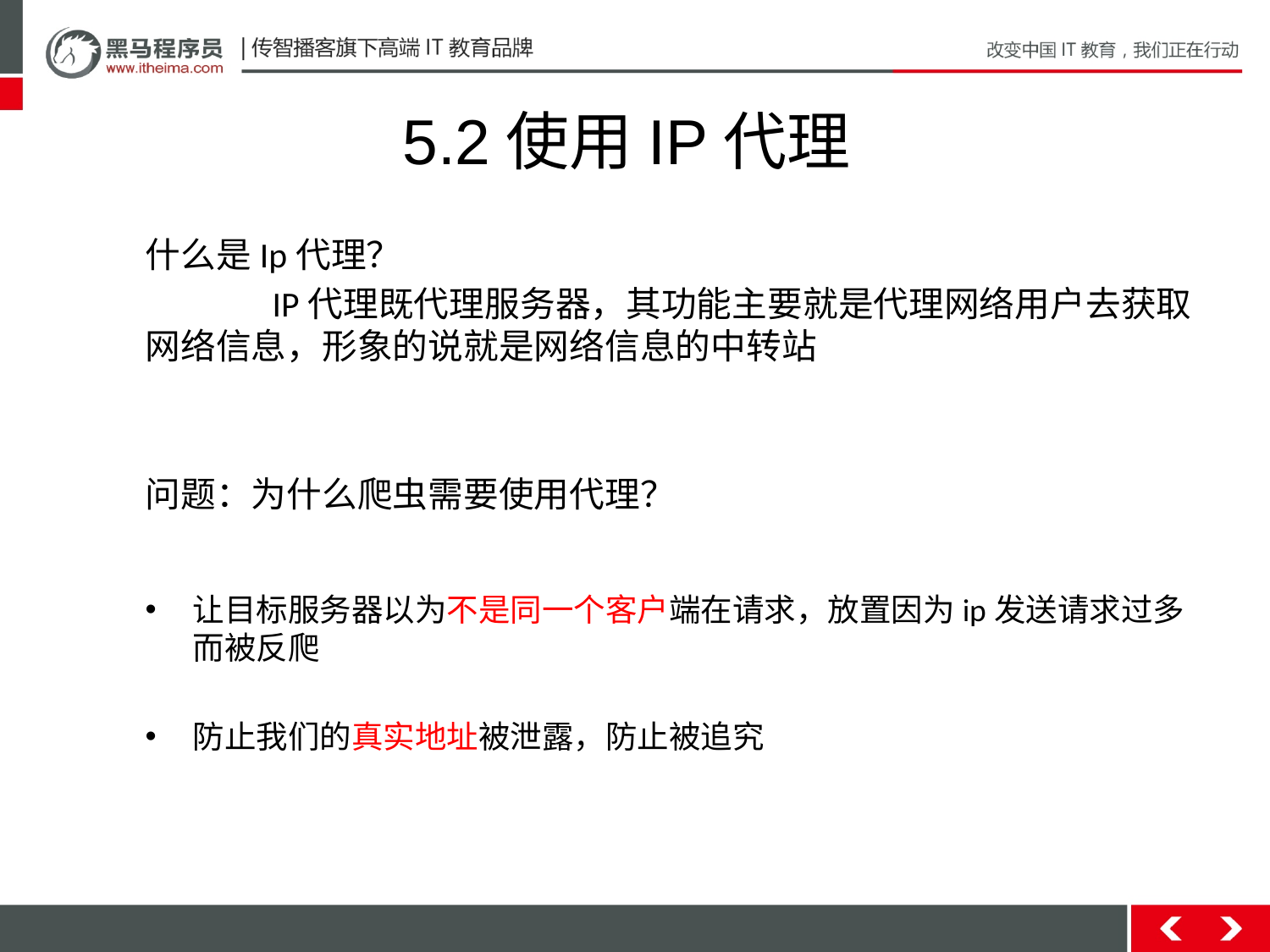

# 5.2使用IP代理
什么是Ip代理？
	IP代理既代理服务器，其功能主要就是代理网络用户去获取网络信息，形象的说就是网络信息的中转站

问题：为什么爬虫需要使用代理？

让目标服务器以为不是同一个客户端在请求，放置因为ip发送请求过多而被反爬

防止我们的真实地址被泄露，防止被追究